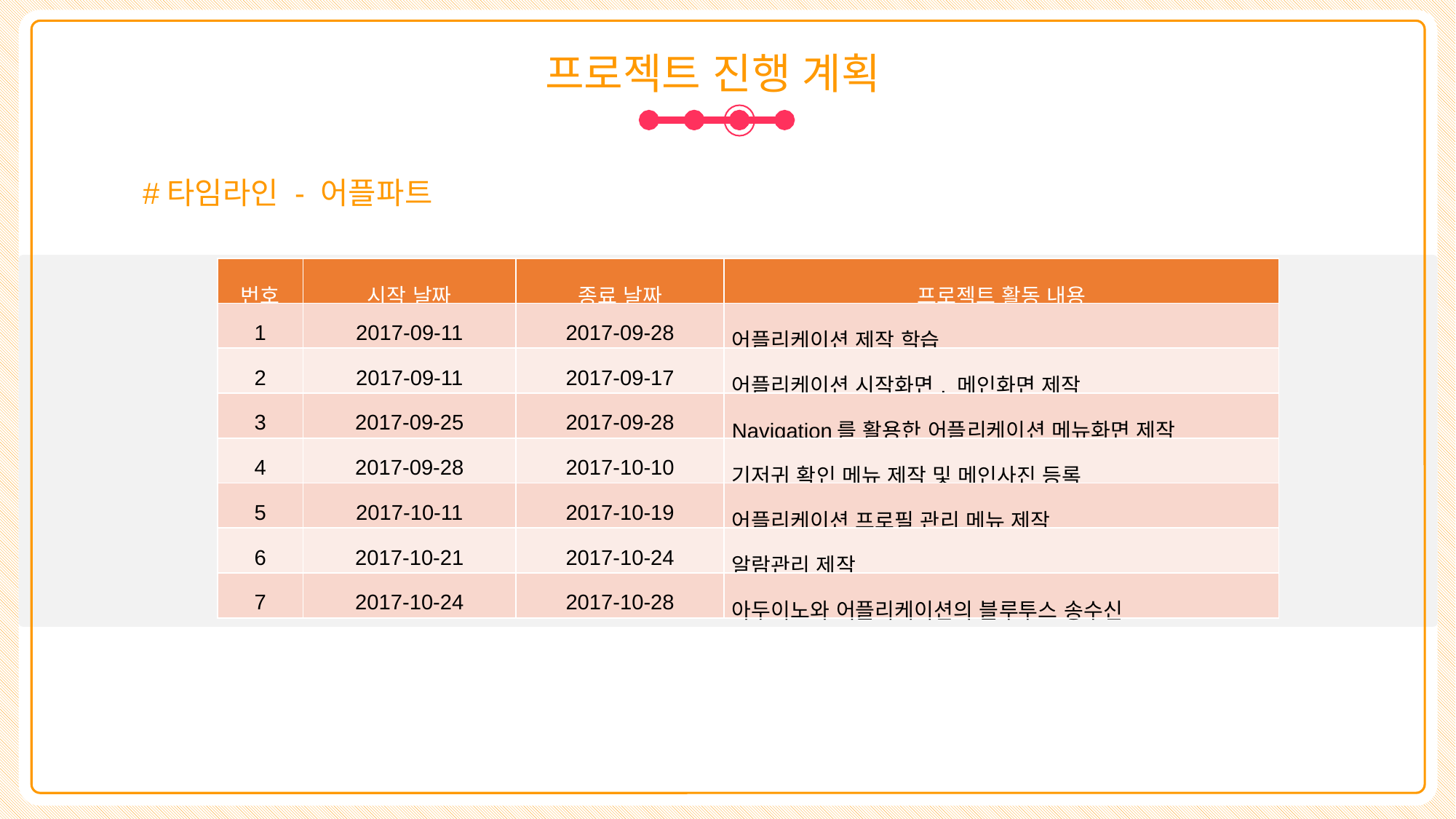

프로젝트 진행 계획

#타임라인 - 어플파트

| 번호 | 시작 날짜 | 종료 날짜 | 프로젝트 활동 내용 |
| --- | --- | --- | --- |
| 1 | 2017-09-11 | 2017-09-28 | 어플리케이션 제작 학습 |
| 2 | 2017-09-11 | 2017-09-17 | 어플리케이션 시작화면, 메인화면 제작 |
| 3 | 2017-09-25 | 2017-09-28 | Navigation를 활용한 어플리케이션 메뉴화면 제작 |
| 4 | 2017-09-28 | 2017-10-10 | 기저귀 확인 메뉴 제작 및 메인사진 등록 |
| 5 | 2017-10-11 | 2017-10-19 | 어플리케이션 프로필 관리 메뉴 제작 |
| 6 | 2017-10-21 | 2017-10-24 | 알람관리 제작 |
| 7 | 2017-10-24 | 2017-10-28 | 아두이노와 어플리케이션의 블루투스 송수신 |